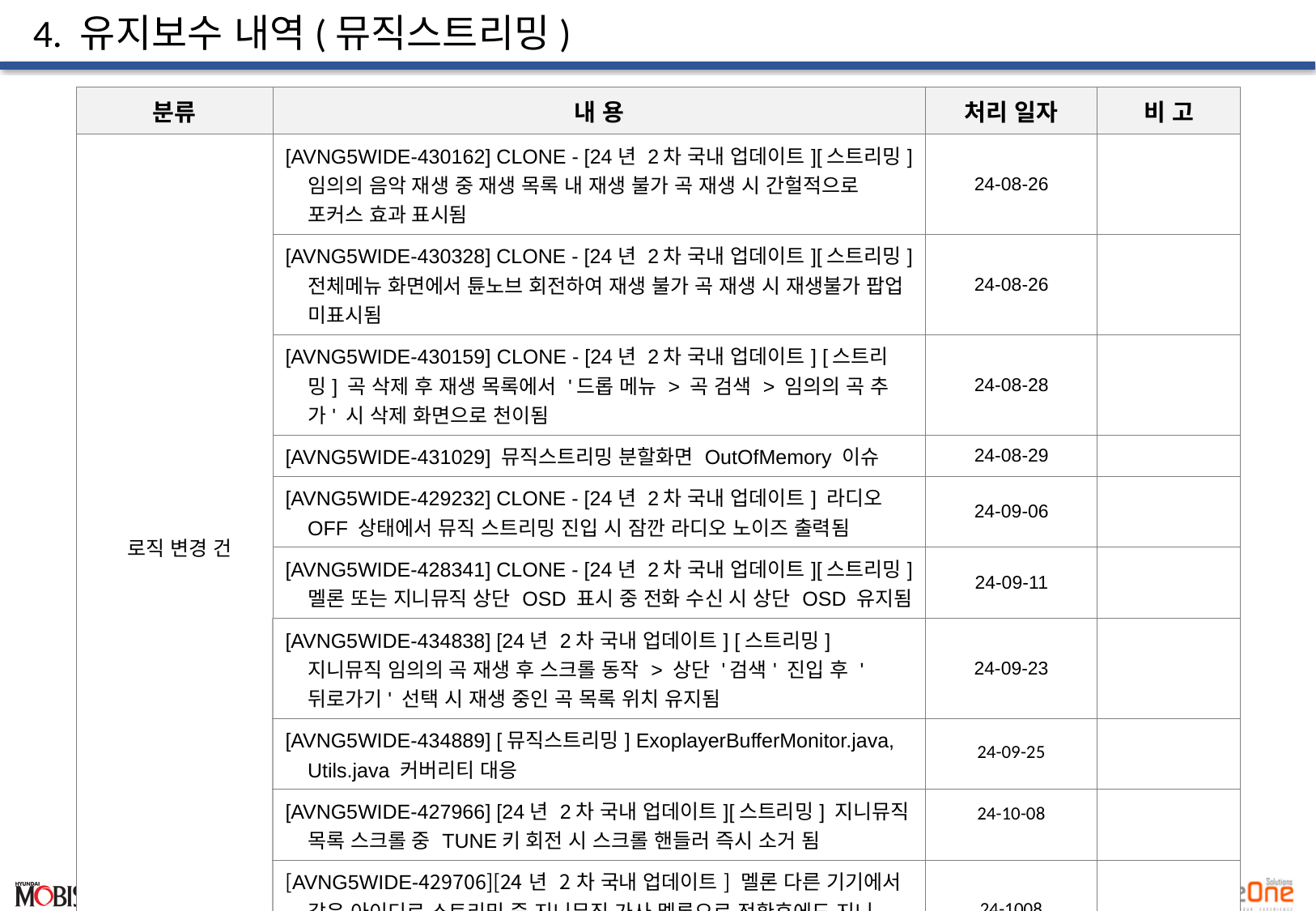

# 4. 유지보수 내역(뮤직스트리밍)
| 분류 | 내 용 | 처리 일자 | 비 고 |
| --- | --- | --- | --- |
| 로직 변경 건 | [AVNG5WIDE-430162] CLONE - [24년 2차 국내 업데이트][스트리밍] 임의의 음악 재생 중 재생 목록 내 재생 불가 곡 재생 시 간헐적으로 포커스 효과 표시됨 | 24-08-26 |  |
|  | [AVNG5WIDE-430328] CLONE - [24년 2차 국내 업데이트][스트리밍] 전체메뉴 화면에서 튠노브 회전하여 재생 불가 곡 재생 시 재생불가 팝업 미표시됨 | 24-08-26 |  |
|  | [AVNG5WIDE-430159] CLONE - [24년 2차 국내 업데이트] [스트리밍] 곡 삭제 후 재생 목록에서 '드롭 메뉴 > 곡 검색 > 임의의 곡 추가' 시 삭제 화면으로 천이됨 | 24-08-28 |  |
|  | [AVNG5WIDE-431029] 뮤직스트리밍 분할화면 OutOfMemory 이슈 | 24-08-29 |  |
|  | [AVNG5WIDE-429232] CLONE - [24년 2차 국내 업데이트] 라디오 OFF 상태에서 뮤직 스트리밍 진입 시 잠깐 라디오 노이즈 출력됨 | 24-09-06 |  |
|  | [AVNG5WIDE-428341] CLONE - [24년 2차 국내 업데이트][스트리밍] 멜론 또는 지니뮤직 상단 OSD 표시 중 전화 수신 시 상단 OSD 유지됨 | 24-09-11 |  |
|  | [AVNG5WIDE-434838] [24년 2차 국내 업데이트] [스트리밍] 지니뮤직 임의의 곡 재생 후 스크롤 동작 > 상단 '검색' 진입 후 '뒤로가기' 선택 시 재생 중인 곡 목록 위치 유지됨 | 24-09-23 |  |
|  | [AVNG5WIDE-434889] [뮤직스트리밍] ExoplayerBufferMonitor.java, Utils.java 커버리티 대응 | 24-09-25 |  |
|  | [AVNG5WIDE-427966] [24년 2차 국내 업데이트][스트리밍] 지니뮤직 목록 스크롤 중 TUNE키 회전 시 스크롤 핸들러 즉시 소거 됨 | 24-10-08 |  |
|  | [AVNG5WIDE-429706][24년 2차 국내 업데이트] 멜론 다른 기기에서 같은 아이디로 스트리밍 중 지니뮤직 가사 멜론으로 전환후에도 지니 뮤직 가사 유지됨 | 24-1008 |  |
24년도 표준형 5세대 WIDE_WIDE NH AVN 뮤직스트리밍 유지보수